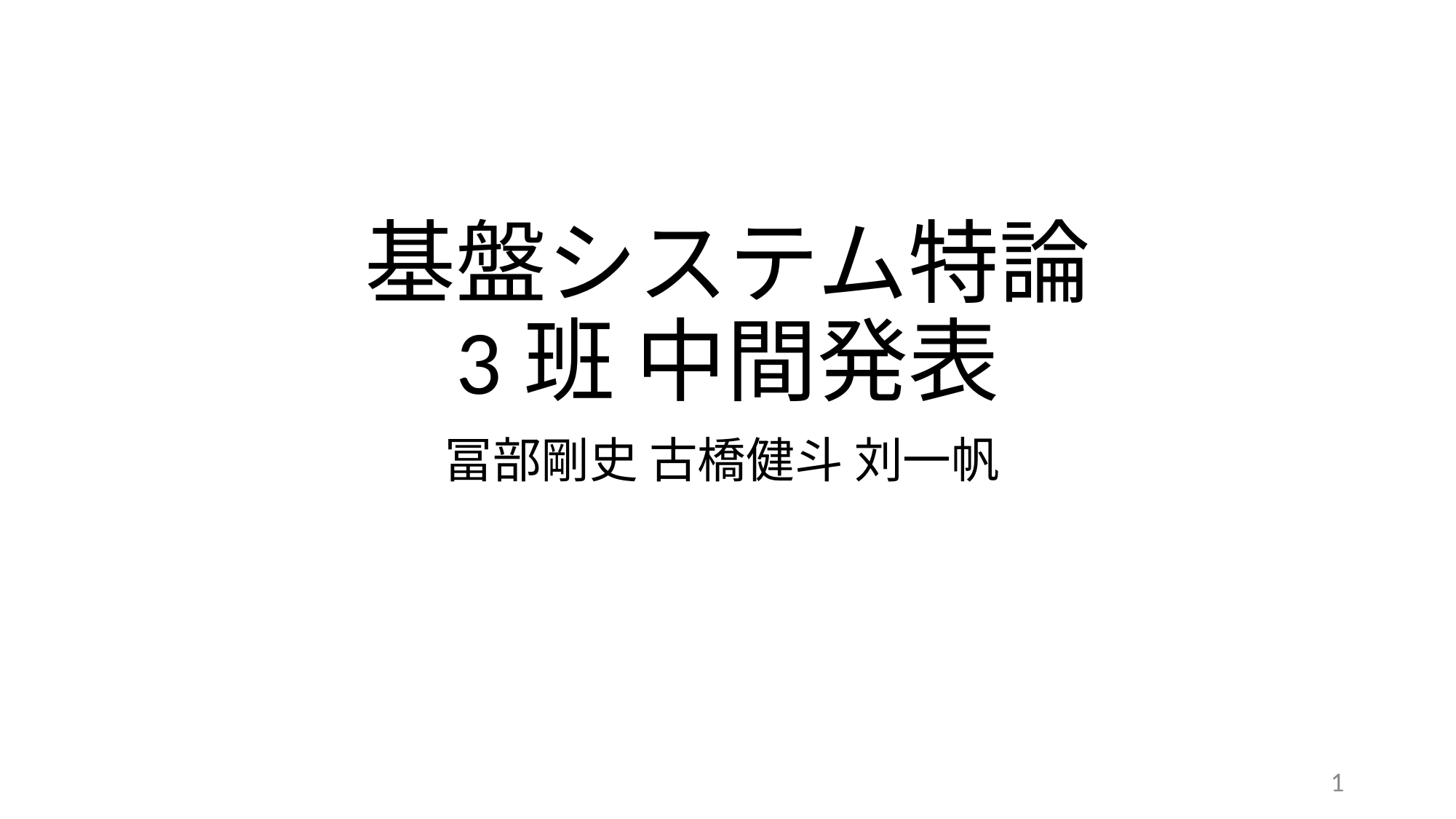

# 基盤システム特論 3班 中間発表
冨部剛史 古橋健斗 刘一帆
1